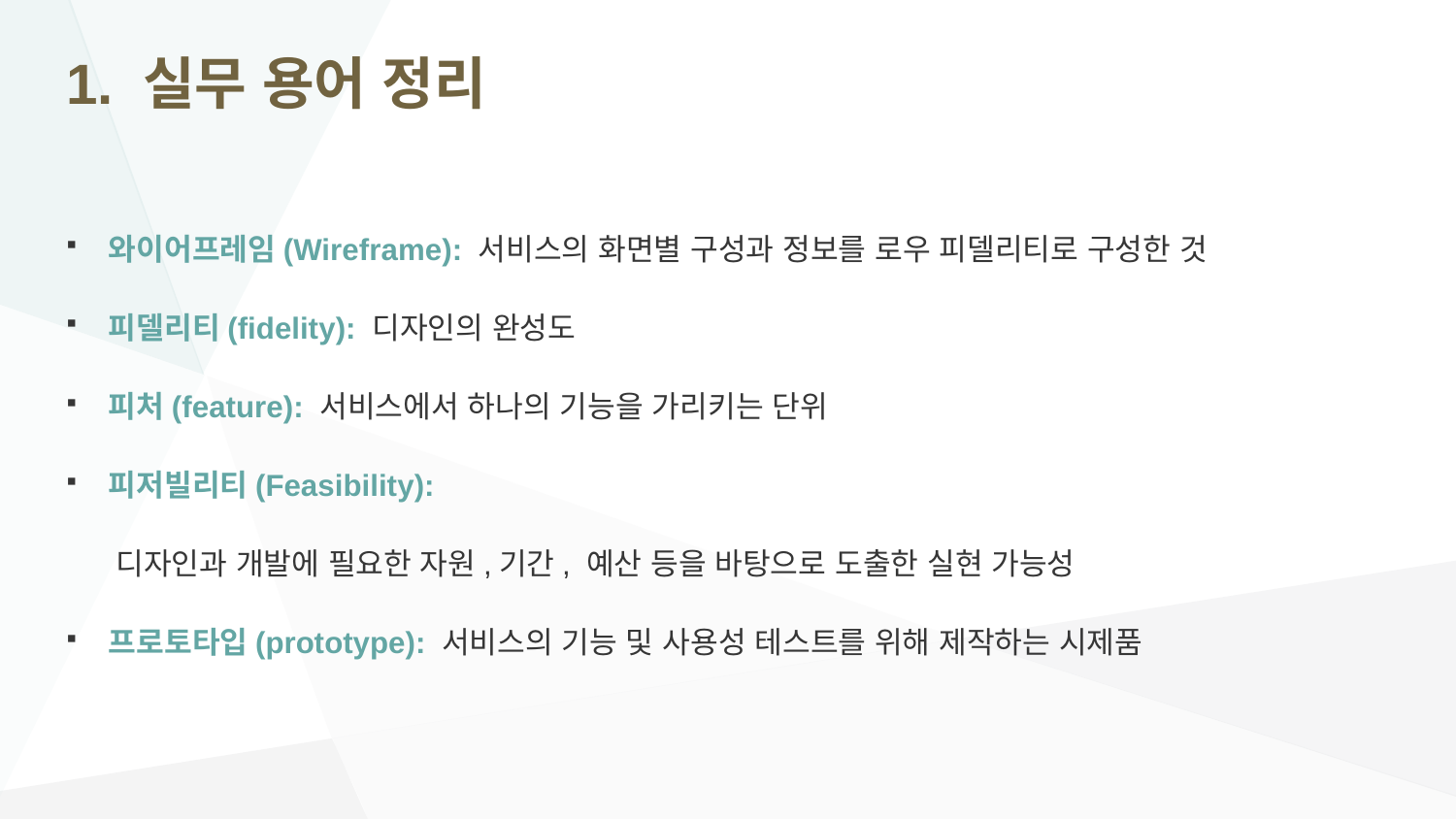

# 1. 실무 용어 정리
와이어프레임(Wireframe): 서비스의 화면별 구성과 정보를 로우 피델리티로 구성한 것
피델리티(fidelity): 디자인의 완성도
피처(feature): 서비스에서 하나의 기능을 가리키는 단위
피저빌리티(Feasibility):
     디자인과 개발에 필요한 자원,기간, 예산 등을 바탕으로 도출한 실현 가능성
프로토타입(prototype): 서비스의 기능 및 사용성 테스트를 위해 제작하는 시제품